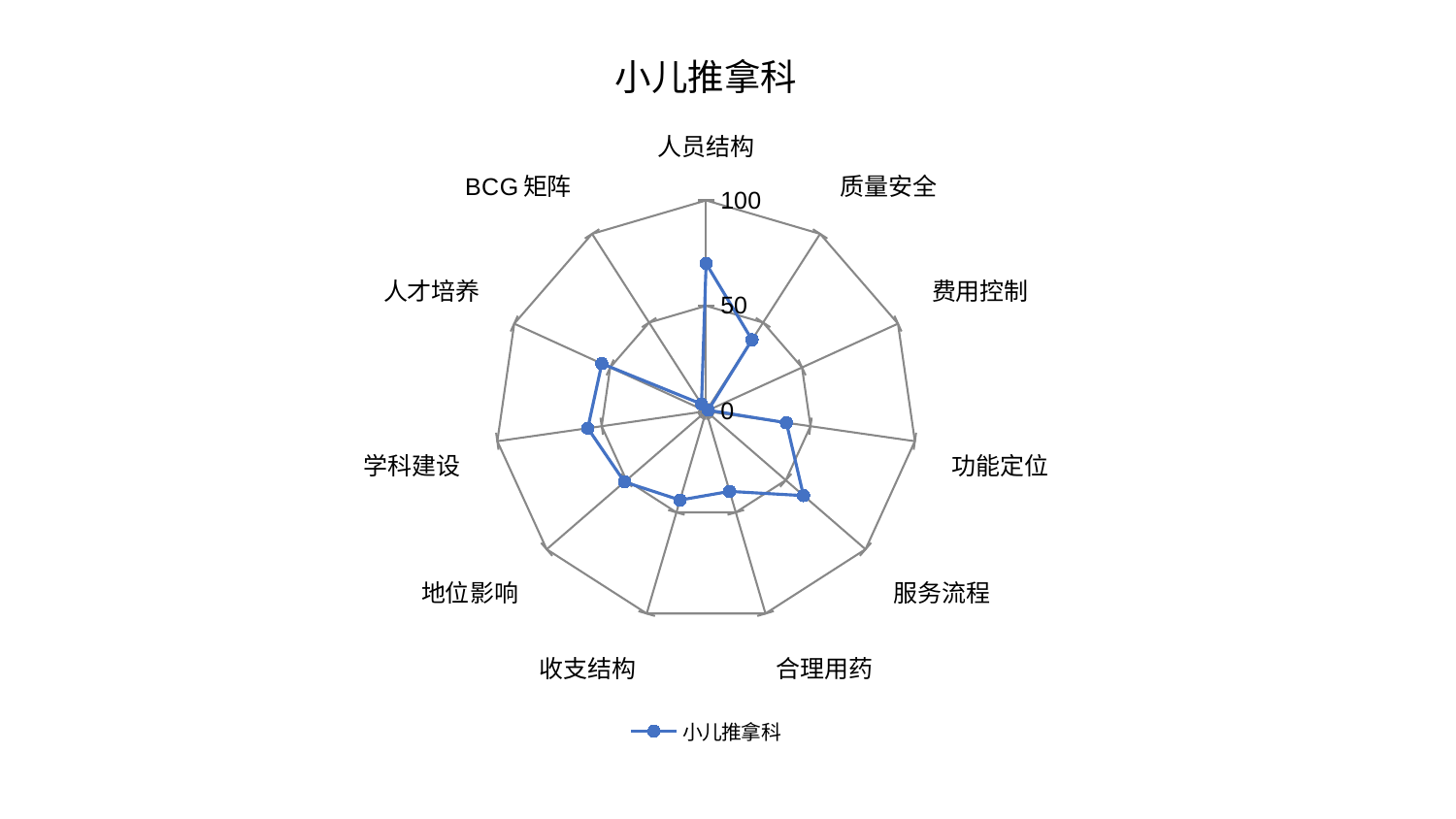

### Chart: 小儿推拿科

| Category | 小儿推拿科 |
|---|---|
| 人员结构 | 70.09382547852292 |
| 质量安全 | 40.27424241058168 |
| 费用控制 | 1.1230332190435888 |
| 功能定位 | 38.4813304460503 |
| 服务流程 | 61.123687123795385 |
| 合理用药 | 39.62158445104781 |
| 收支结构 | 43.91111629974618 |
| 地位影响 | 51.21019804750656 |
| 学科建设 | 56.68469037365319 |
| 人才培养 | 54.368348447875995 |
| BCG矩阵 | 4.055252273042965 |
116